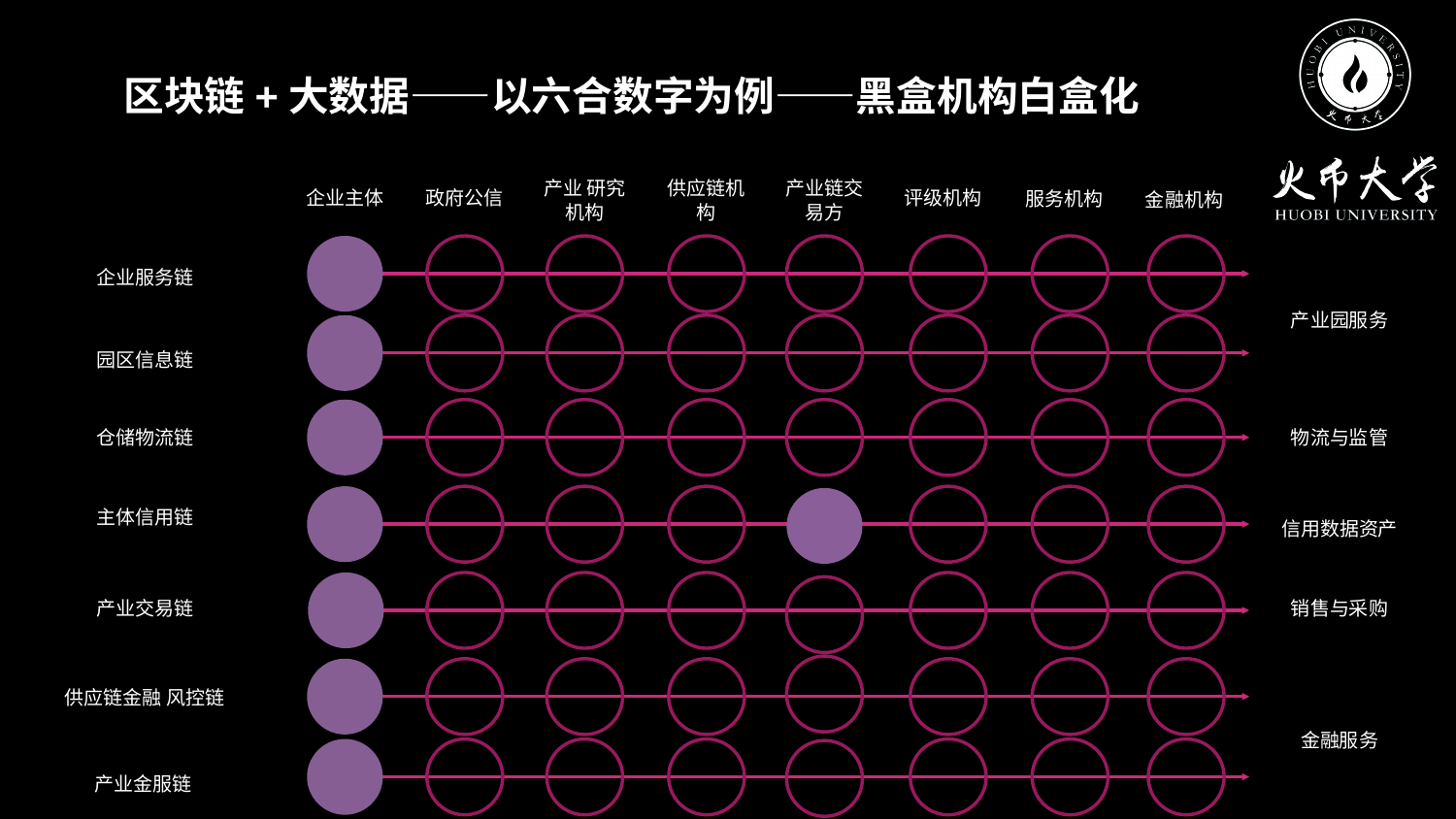

区块链+大数据——以六合数字为例——黑盒机构白盒化
产业 研究机构
供应链机构
产业链交易方
企业主体
政府公信
评级机构
服务机构
金融机构

企业服务链

产业园服务

园区信息链

仓储物流链
物流与监管

主体信用链

信用数据资产

销售与采购
产业交易链

供应链金融 风控链

金融服务

产业金服链